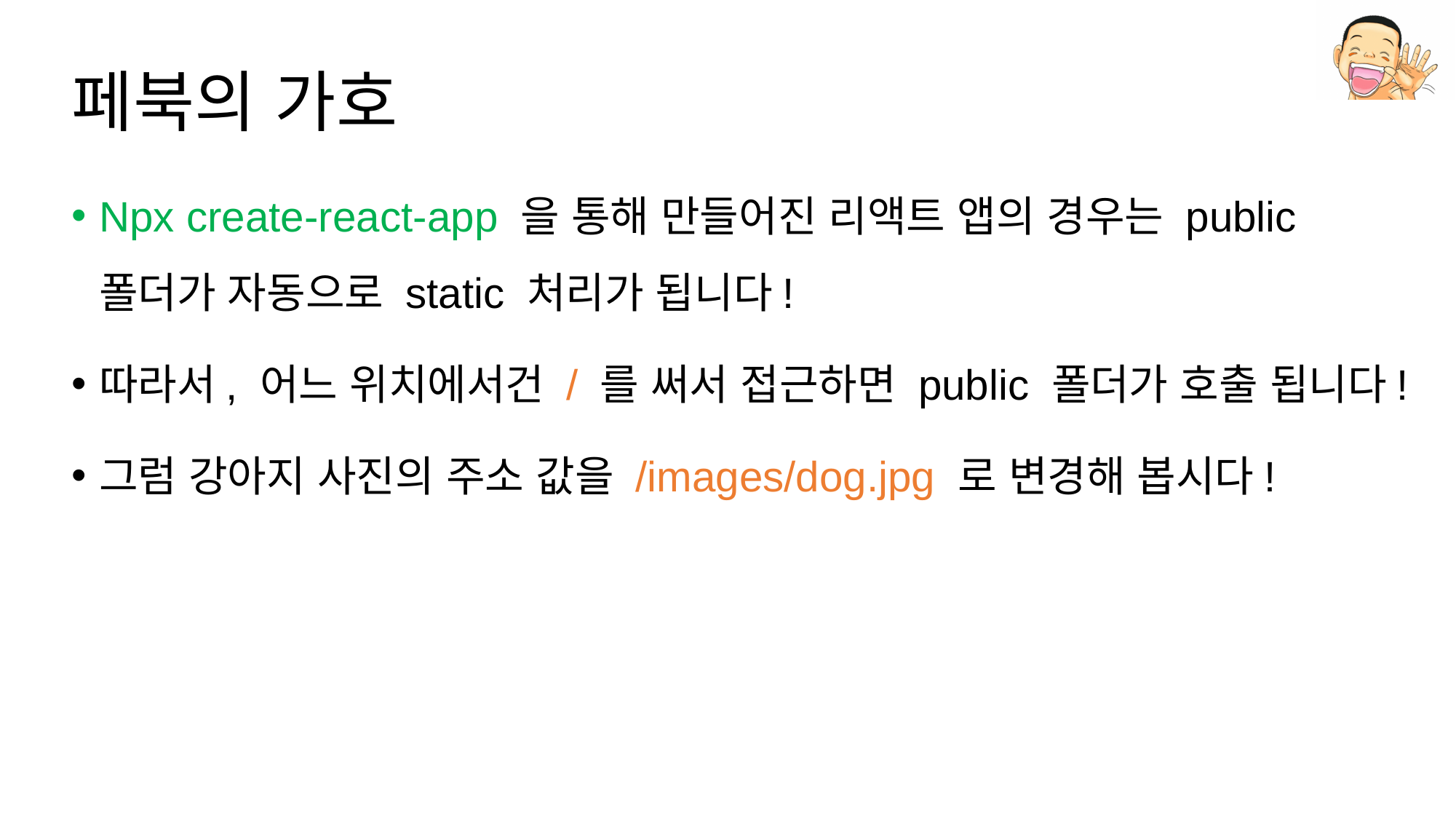

# 페북의 가호
Npx create-react-app 을 통해 만들어진 리액트 앱의 경우는 public 폴더가 자동으로 static 처리가 됩니다!
따라서, 어느 위치에서건 / 를 써서 접근하면 public 폴더가 호출 됩니다!
그럼 강아지 사진의 주소 값을 /images/dog.jpg 로 변경해 봅시다!